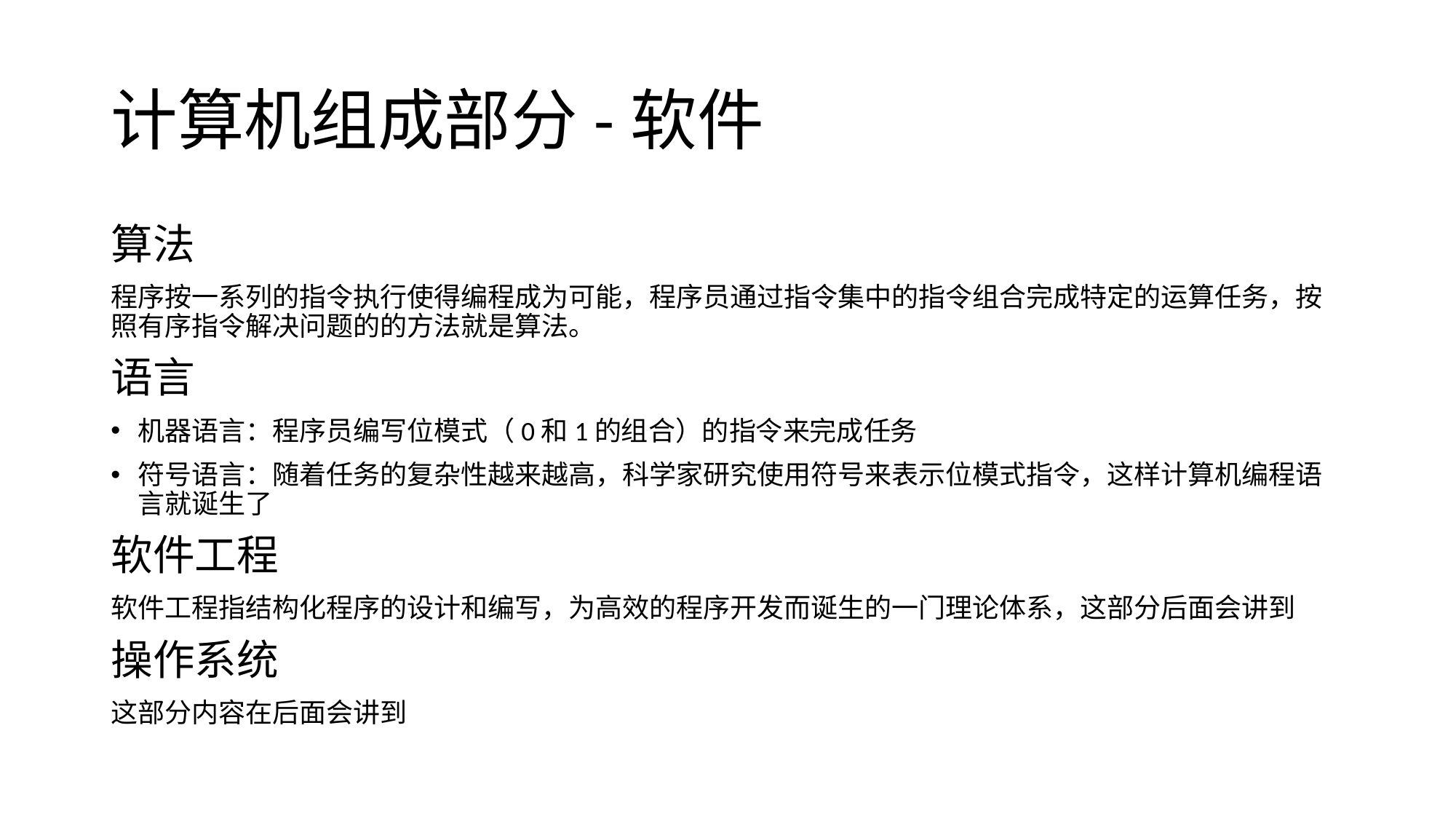

# 计算机组成部分-软件
算法
程序按一系列的指令执行使得编程成为可能，程序员通过指令集中的指令组合完成特定的运算任务，按照有序指令解决问题的的方法就是算法。
语言
机器语言：程序员编写位模式（0和1的组合）的指令来完成任务
符号语言：随着任务的复杂性越来越高，科学家研究使用符号来表示位模式指令，这样计算机编程语言就诞生了
软件工程
软件工程指结构化程序的设计和编写，为高效的程序开发而诞生的一门理论体系，这部分后面会讲到
操作系统
这部分内容在后面会讲到